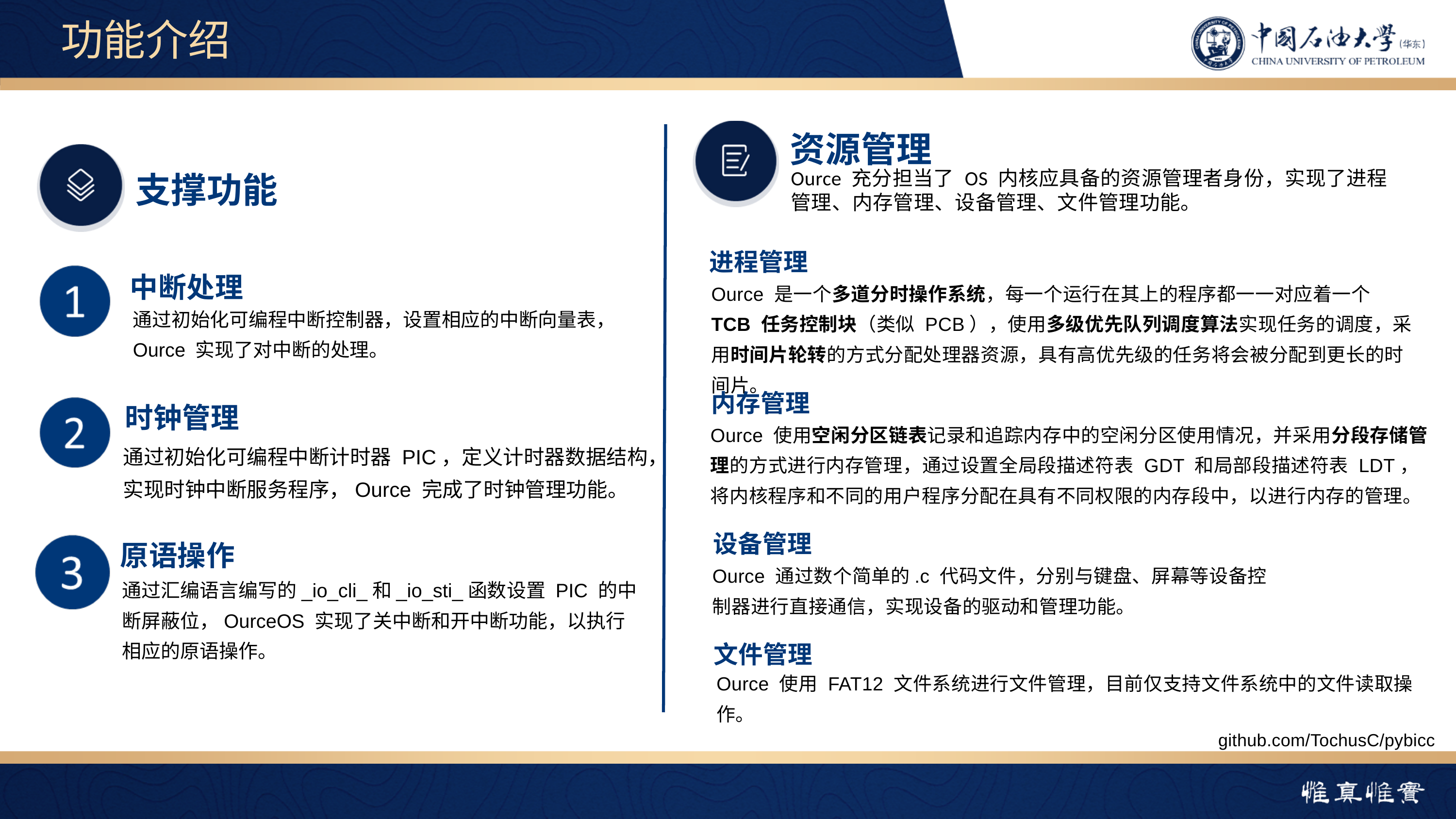

功能介绍

资源管理

Ource 充分担当了 OS 内核应具备的资源管理者身份，实现了进程管理、内存管理、设备管理、文件管理功能。

支撑功能
进程管理
Ource 是一个多道分时操作系统，每一个运行在其上的程序都一一对应着一个 TCB 任务控制块（类似 PCB），使用多级优先队列调度算法实现任务的调度，采用时间片轮转的方式分配处理器资源，具有高优先级的任务将会被分配到更长的时间片。

中断处理
通过初始化可编程中断控制器，设置相应的中断向量表，Ource 实现了对中断的处理。
内存管理
Ource 使用空闲分区链表记录和追踪内存中的空闲分区使用情况，并采用分段存储管理的方式进行内存管理，通过设置全局段描述符表 GDT 和局部段描述符表 LDT，将内核程序和不同的用户程序分配在具有不同权限的内存段中，以进行内存的管理。
时钟管理

通过初始化可编程中断计时器 PIC，定义计时器数据结构，实现时钟中断服务程序，Ource 完成了时钟管理功能。

设备管理
原语操作

通过汇编语言编写的_io_cli_和_io_sti_函数设置 PIC 的中断屏蔽位，OurceOS 实现了关中断和开中断功能，以执行相应的原语操作。
Ource 通过数个简单的.c 代码文件，分别与键盘、屏幕等设备控制器进行直接通信，实现设备的驱动和管理功能。
文件管理
Ource 使用 FAT12 文件系统进行文件管理，目前仅支持文件系统中的文件读取操作。
github.com/TochusC/pybicc